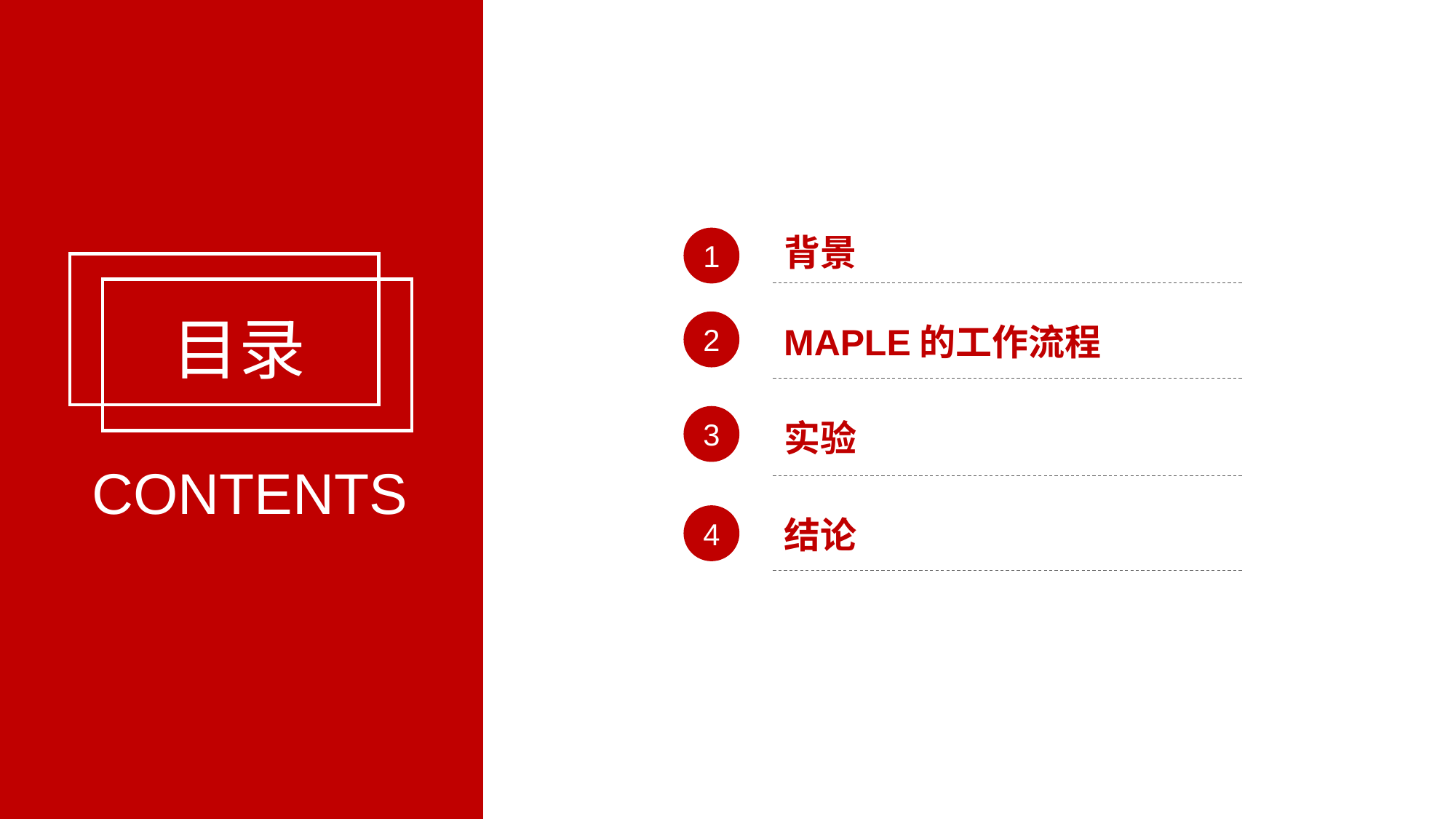

背景
1

目录
2
MAPLE的工作流程
3
实验
CONTENTS
4
结论